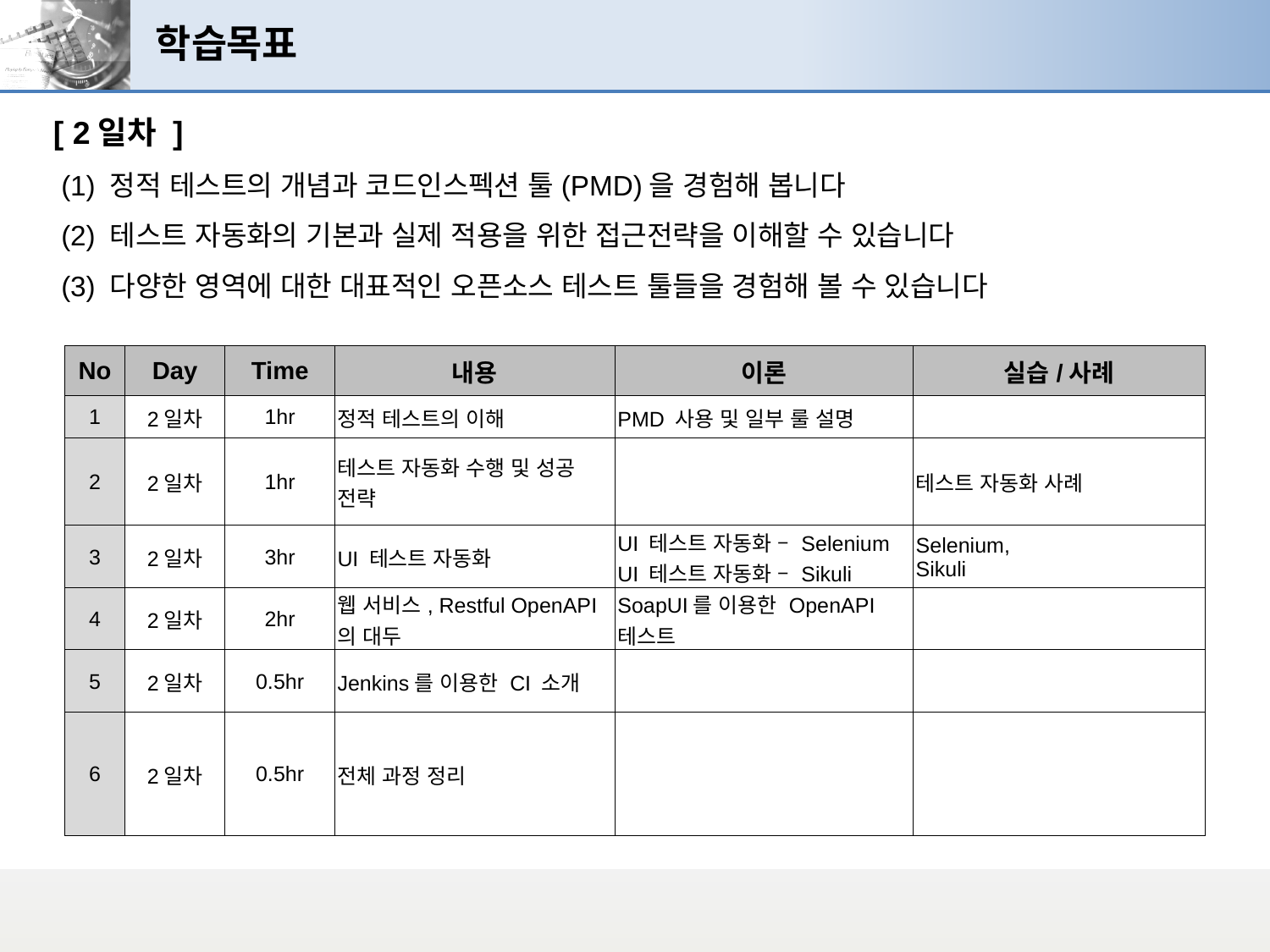

# 학습목표
[ 2일차 ]
 (1) 정적 테스트의 개념과 코드인스펙션 툴(PMD)을 경험해 봅니다
 (2) 테스트 자동화의 기본과 실제 적용을 위한 접근전략을 이해할 수 있습니다
 (3) 다양한 영역에 대한 대표적인 오픈소스 테스트 툴들을 경험해 볼 수 있습니다

| No | Day | Time | 내용 | 이론 | 실습/사례 |
| --- | --- | --- | --- | --- | --- |
| 1 | 2일차 | 1hr | 정적 테스트의 이해 | PMD 사용 및 일부 룰 설명 |  |
| 2 | 2일차 | 1hr | 테스트 자동화 수행 및 성공 전략 |  | 테스트 자동화 사례 |
| 3 | 2일차 | 3hr | UI 테스트 자동화 | UI 테스트 자동화 – Selenium UI 테스트 자동화 – Sikuli | Selenium, Sikuli |
| 4 | 2일차 | 2hr | 웹 서비스, Restful OpenAPI의 대두 | SoapUI를 이용한 OpenAPI 테스트 |  |
| 5 | 2일차 | 0.5hr | Jenkins를 이용한 CI 소개 |  |  |
| 6 | 2일차 | 0.5hr | 전체 과정 정리 |  |  |